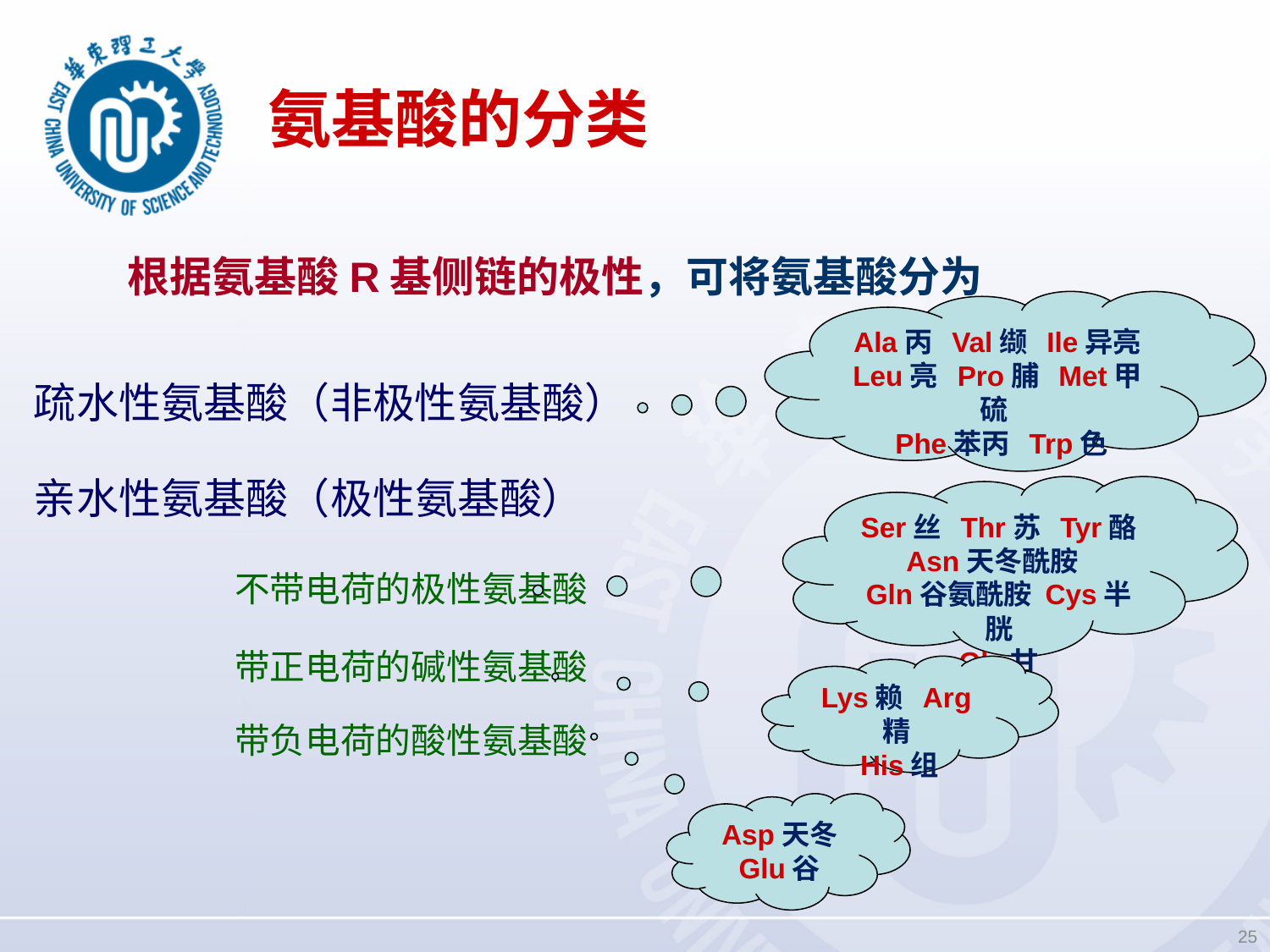

# 氨基酸的分类
根据氨基酸R基侧链的极性，可将氨基酸分为
Ala丙  Val缬  Ile异亮
Leu亮  Pro脯  Met甲硫
 Phe苯丙  Trp色
疏水性氨基酸（非极性氨基酸）
亲水性氨基酸（极性氨基酸）
Ser丝  Thr苏  Tyr酪 Asn天冬酰胺
Gln谷氨酰胺 Cys半胱
Gly甘
不带电荷的极性氨基酸
带正电荷的碱性氨基酸
Lys赖  Arg精
His组
带负电荷的酸性氨基酸
Asp天冬
Glu谷
25